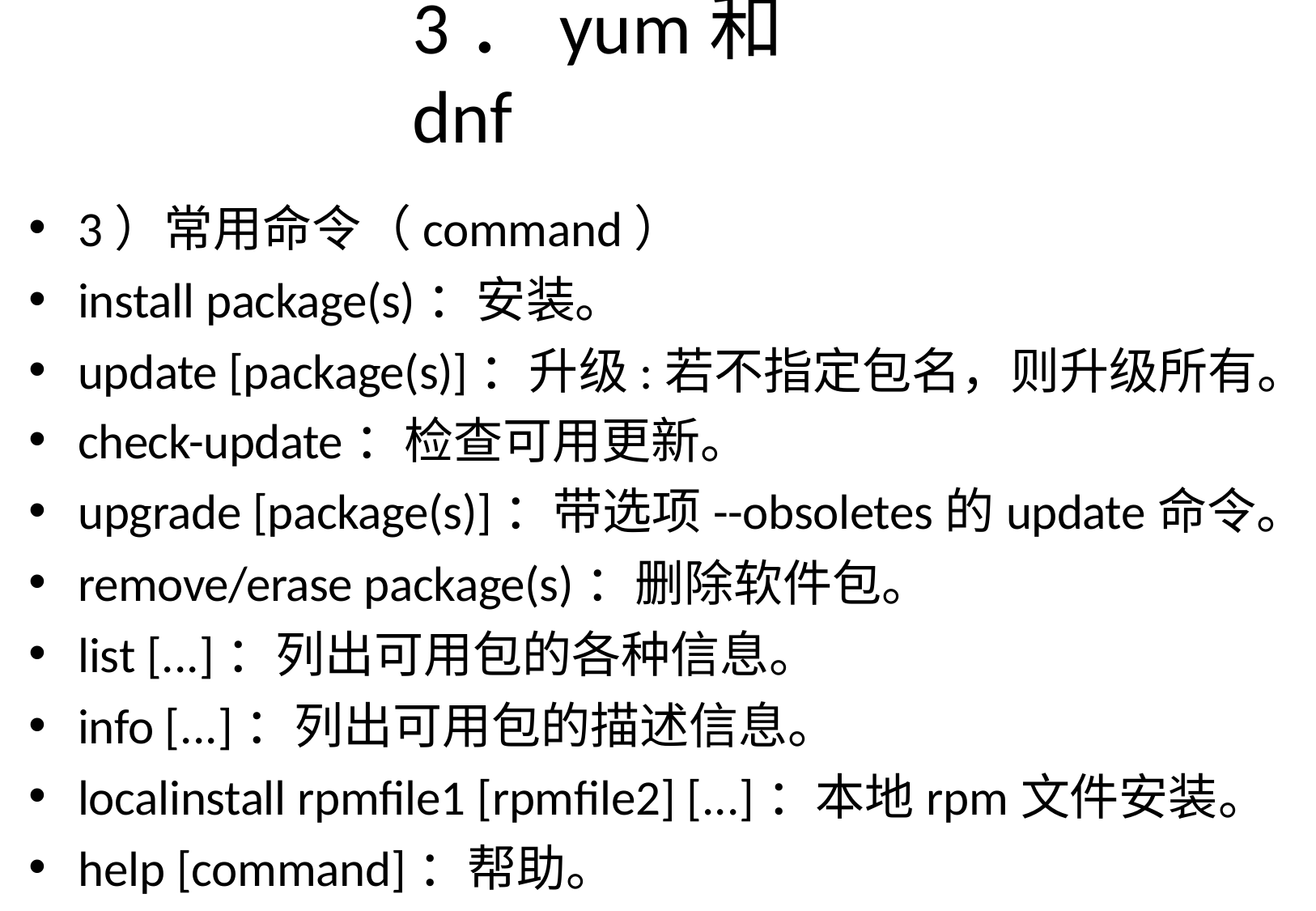

# 3．yum和dnf
3）常用命令（command）
install package(s)：安装。
update [package(s)]：升级:若不指定包名，则升级所有。
check-update：检查可用更新。
upgrade [package(s)]：带选项--obsoletes的update命令。
remove/erase package(s)：删除软件包。
list [...]：列出可用包的各种信息。
info [...]：列出可用包的描述信息。
localinstall rpmfile1 [rpmfile2] [...]：本地rpm文件安装。
help [command]：帮助。